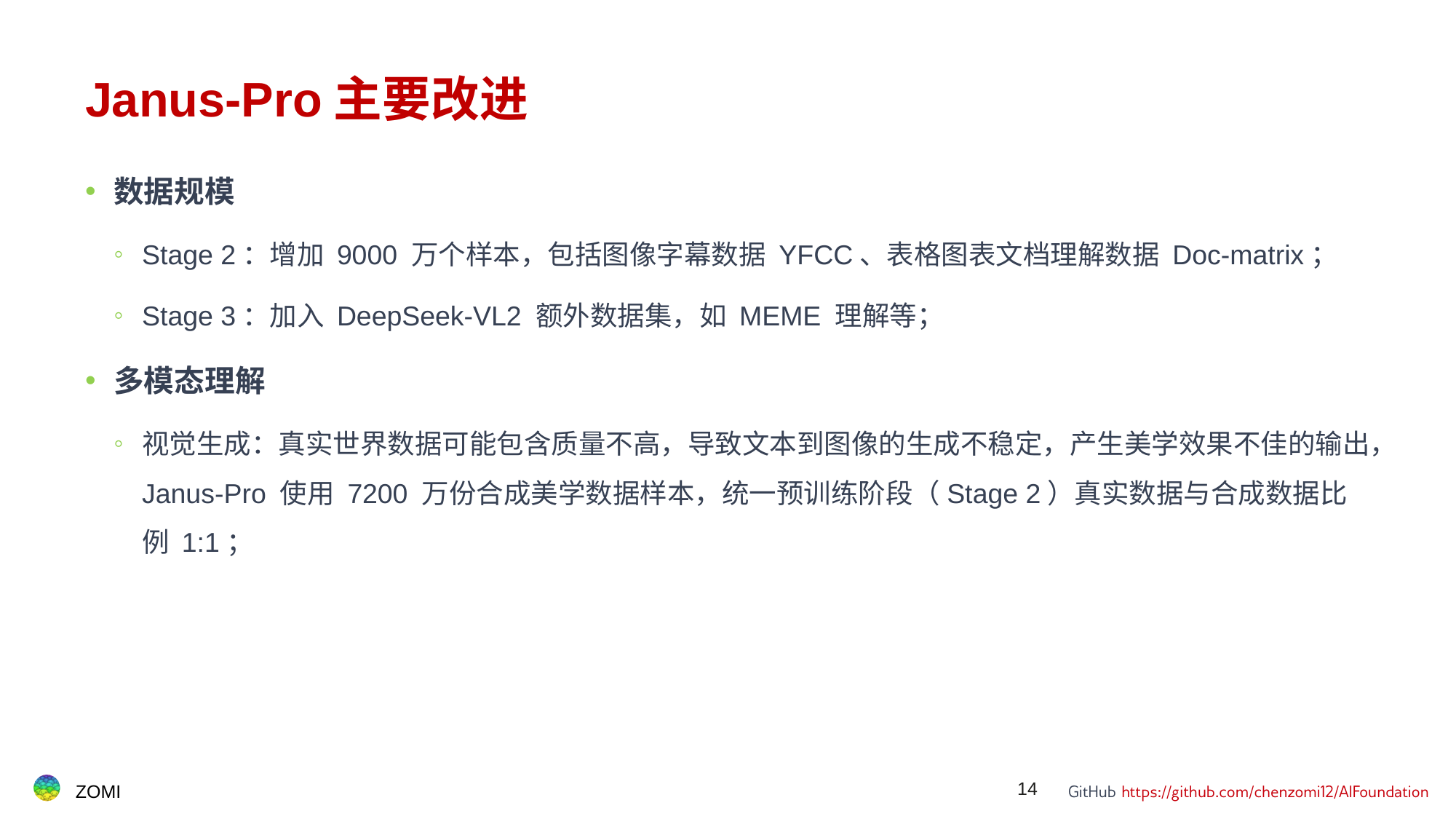

# Janus-Pro主要改进
数据规模
Stage 2：增加 9000 万个样本，包括图像字幕数据 YFCC、表格图表文档理解数据 Doc-matrix；
Stage 3：加入 DeepSeek-VL2 额外数据集，如 MEME 理解等；
多模态理解
视觉生成：真实世界数据可能包含质量不高，导致文本到图像的生成不稳定，产生美学效果不佳的输出，Janus-Pro 使用 7200 万份合成美学数据样本，统一预训练阶段（Stage 2）真实数据与合成数据比例 1:1；